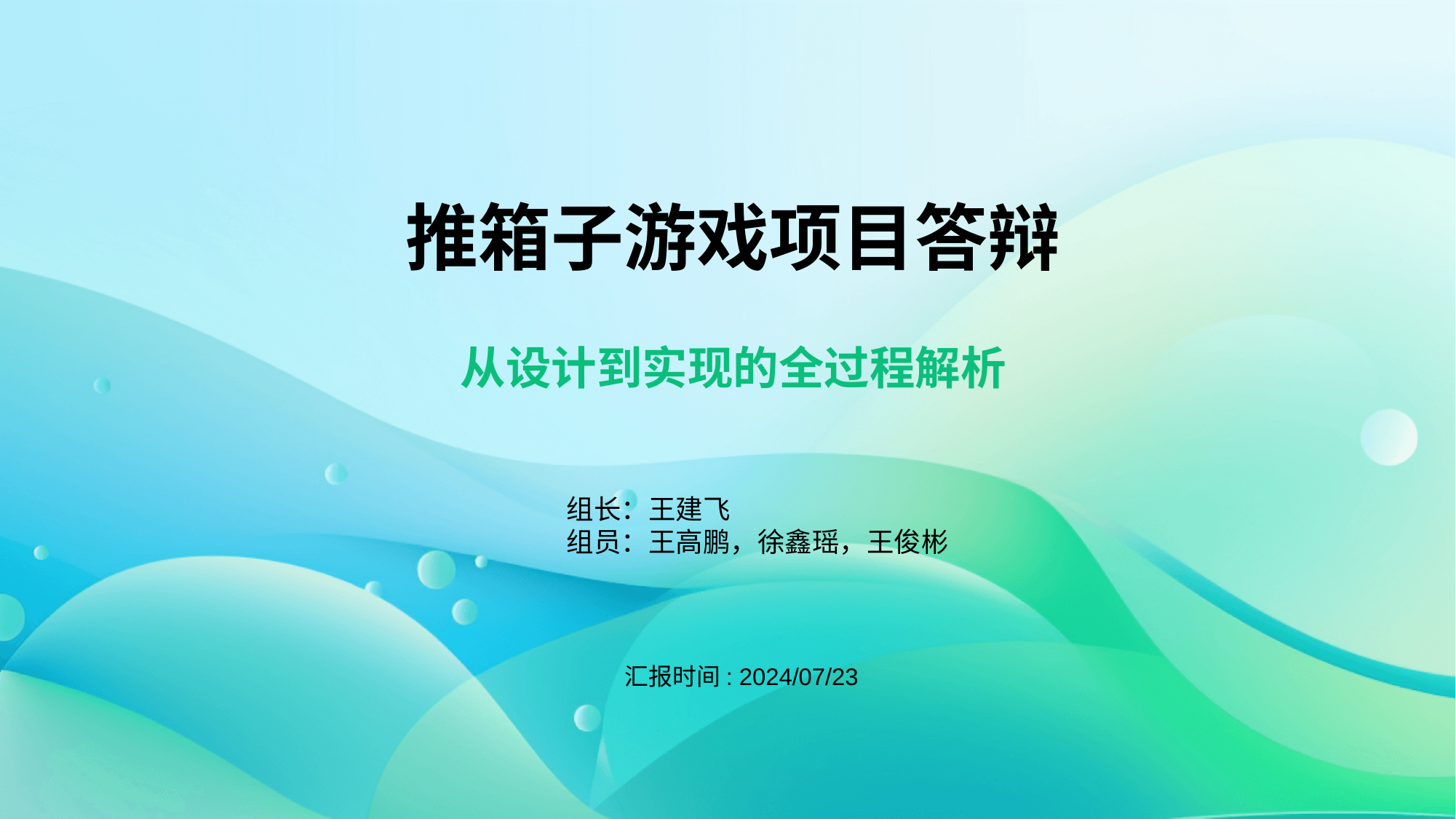

推箱子游戏项目答辩
从设计到实现的全过程解析

组长：王建飞
组员：王高鹏，徐鑫瑶，王俊彬

汇报时间: 2024/07/23